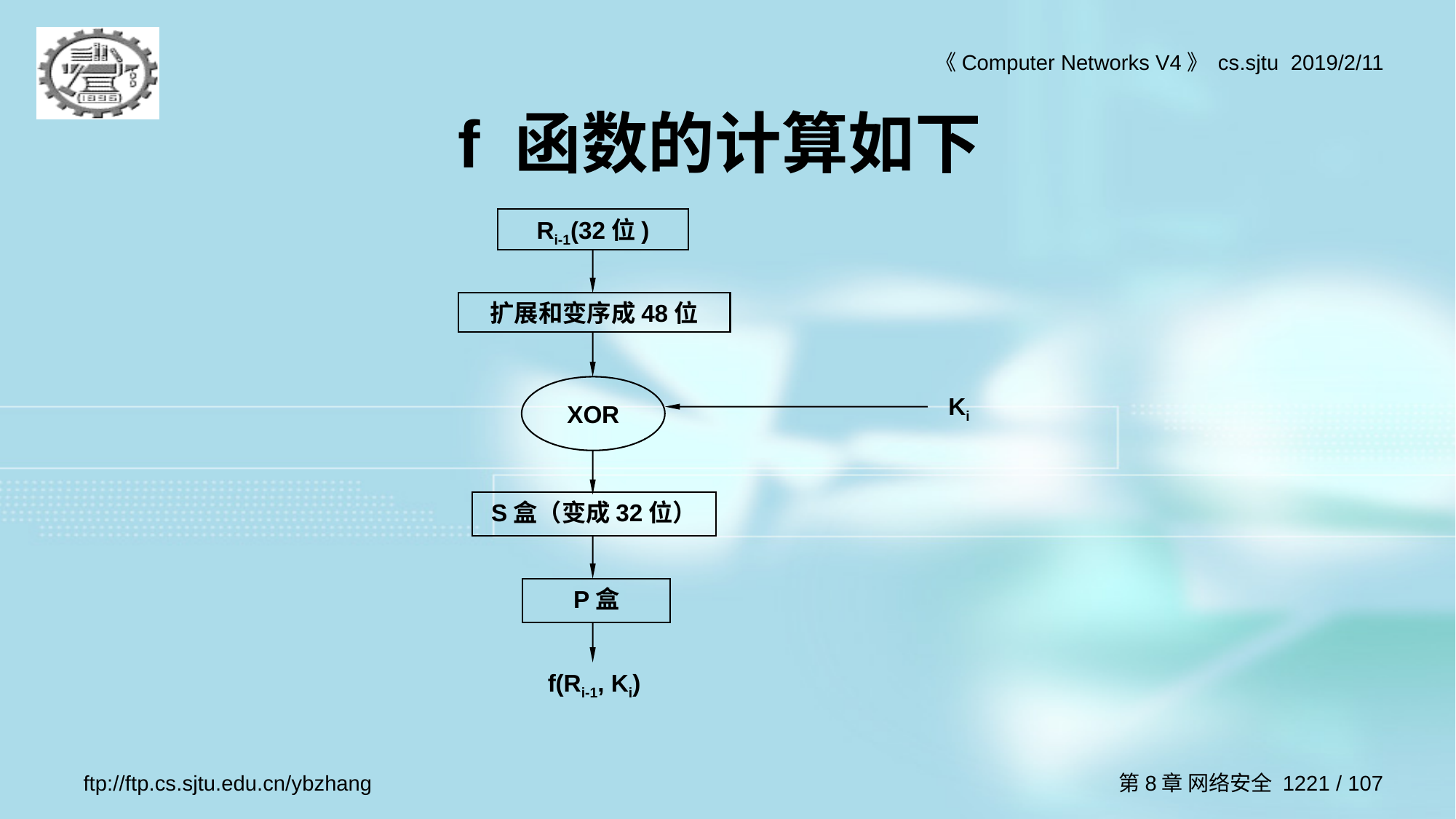

# f 函数的计算如下
Ri-1(32位)
扩展和变序成48位
XOR
Ki

S盒（变成32位）
P盒
f(Ri-1, Ki)